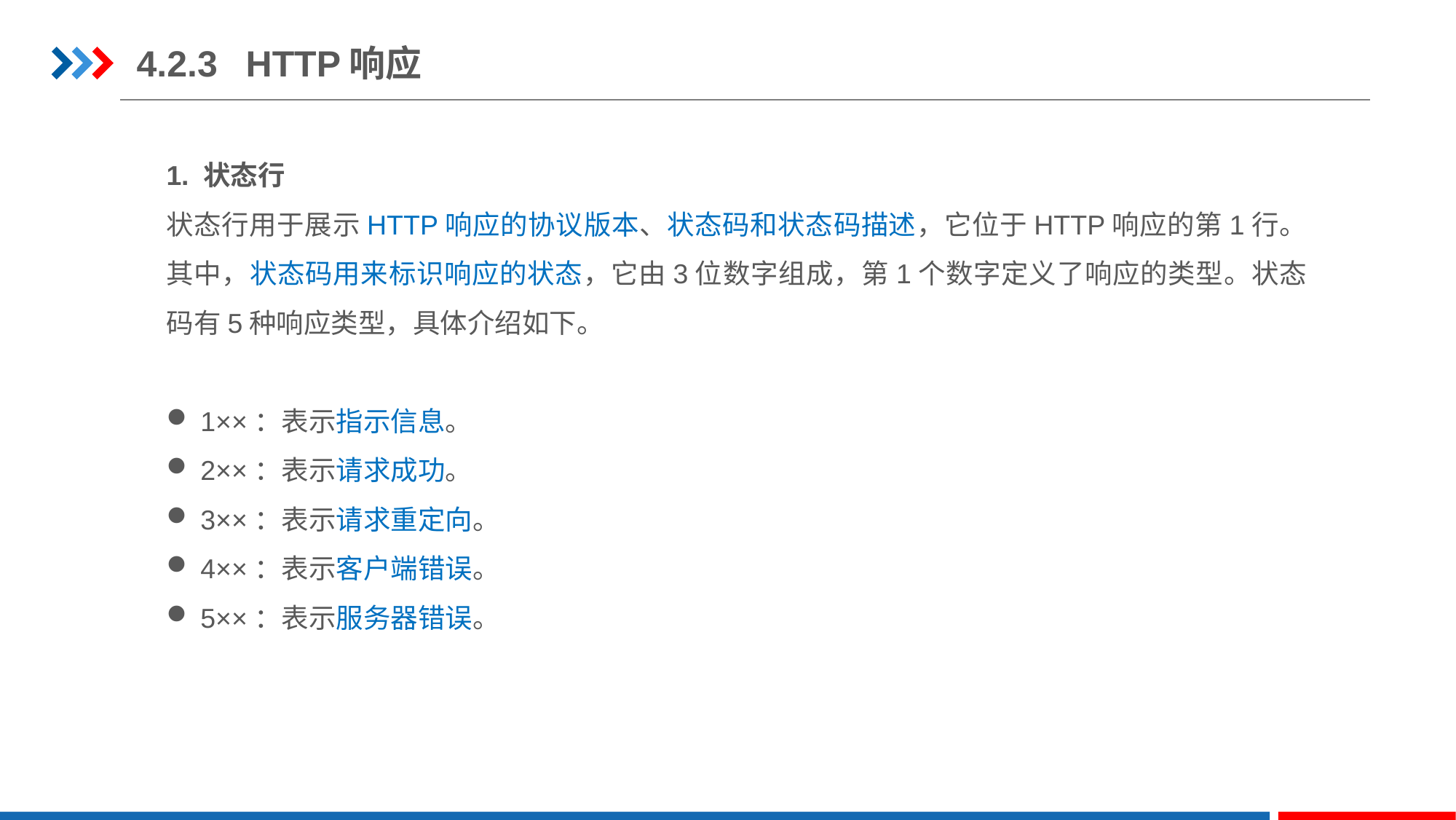

4.2.3	HTTP响应
1. 状态行
状态行用于展示HTTP响应的协议版本、状态码和状态码描述，它位于HTTP响应的第1行。其中，状态码用来标识响应的状态，它由3位数字组成，第1个数字定义了响应的类型。状态码有5种响应类型，具体介绍如下。

1××：表示指示信息。
2××：表示请求成功。
3××：表示请求重定向。
4××：表示客户端错误。
5××：表示服务器错误。